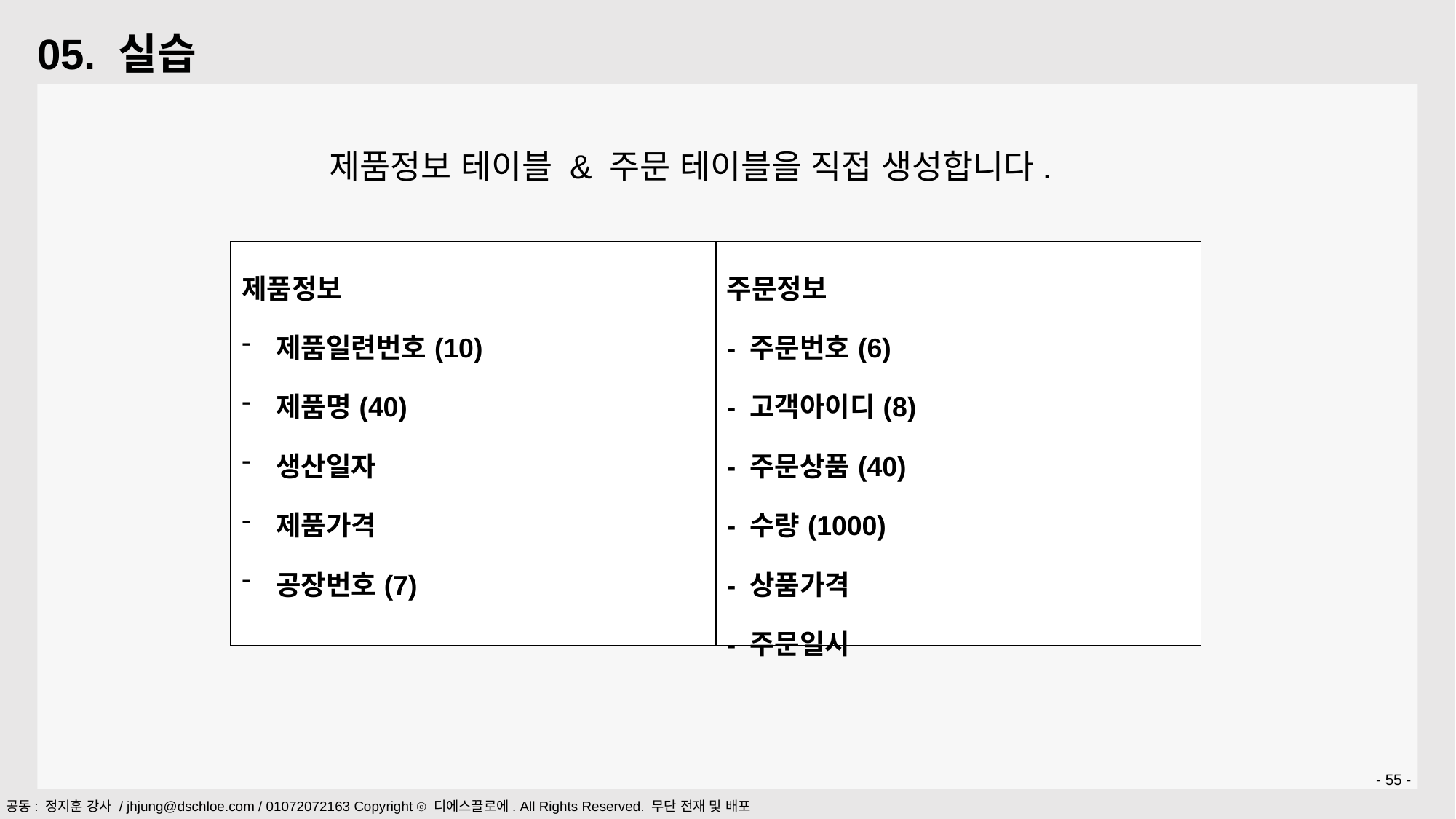

05. 실습
제품정보 테이블 & 주문 테이블을 직접 생성합니다.
| 제품정보 제품일련번호(10) 제품명(40) 생산일자 제품가격 공장번호(7) | 주문정보 - 주문번호(6) - 고객아이디(8) - 주문상품(40) - 수량(1000) - 상품가격 - 주문일시 |
| --- | --- |
- 55 -